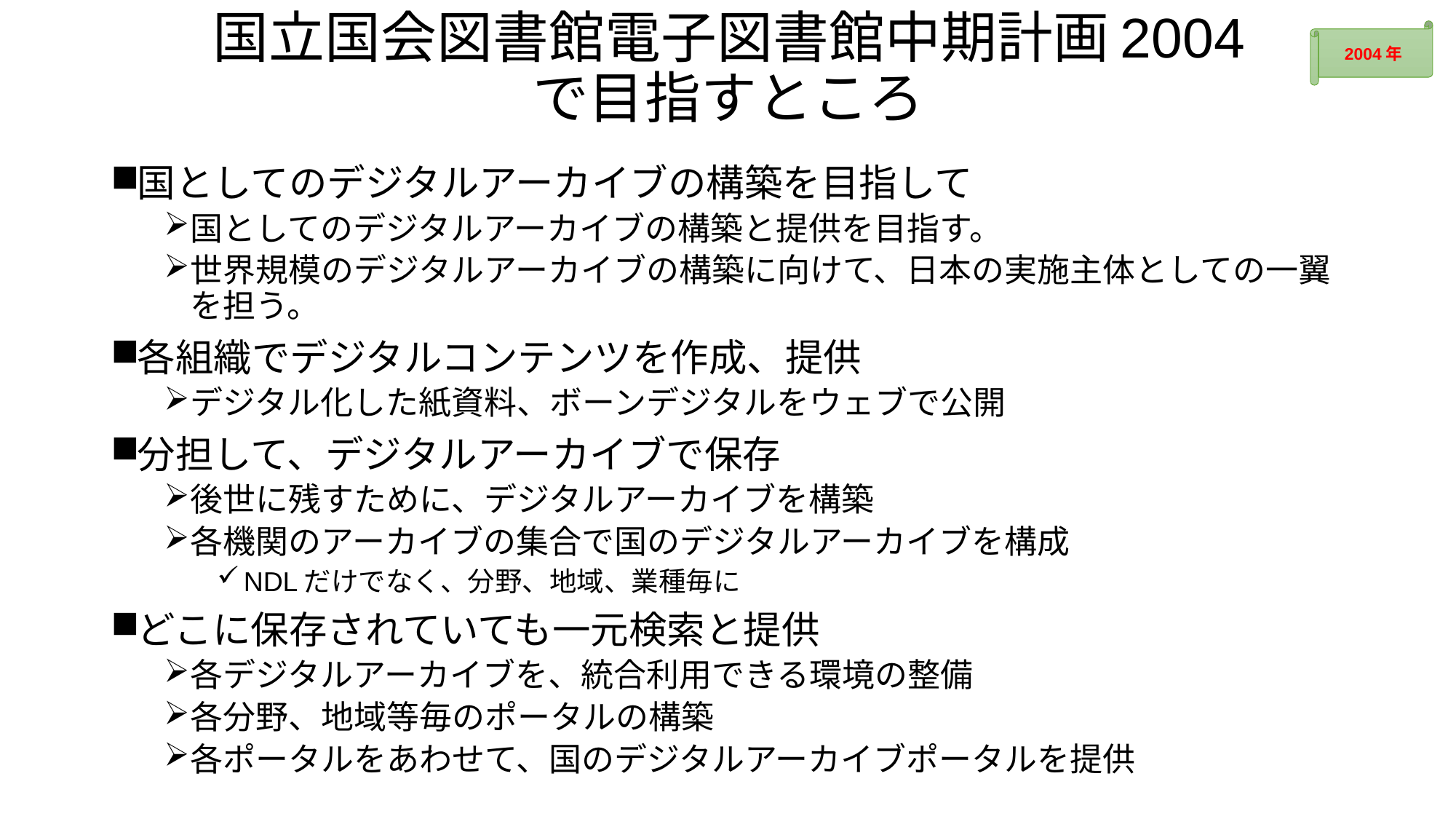

# 国立国会図書館電子図書館中期計画2004 で目指すところ
2004年
国としてのデジタルアーカイブの構築を目指して
国としてのデジタルアーカイブの構築と提供を目指す。
世界規模のデジタルアーカイブの構築に向けて、日本の実施主体としての一翼を担う。
各組織でデジタルコンテンツを作成、提供
デジタル化した紙資料、ボーンデジタルをウェブで公開
分担して、デジタルアーカイブで保存
後世に残すために、デジタルアーカイブを構築
各機関のアーカイブの集合で国のデジタルアーカイブを構成
NDLだけでなく、分野、地域、業種毎に
どこに保存されていても一元検索と提供
各デジタルアーカイブを、統合利用できる環境の整備
各分野、地域等毎のポータルの構築
各ポータルをあわせて、国のデジタルアーカイブポータルを提供